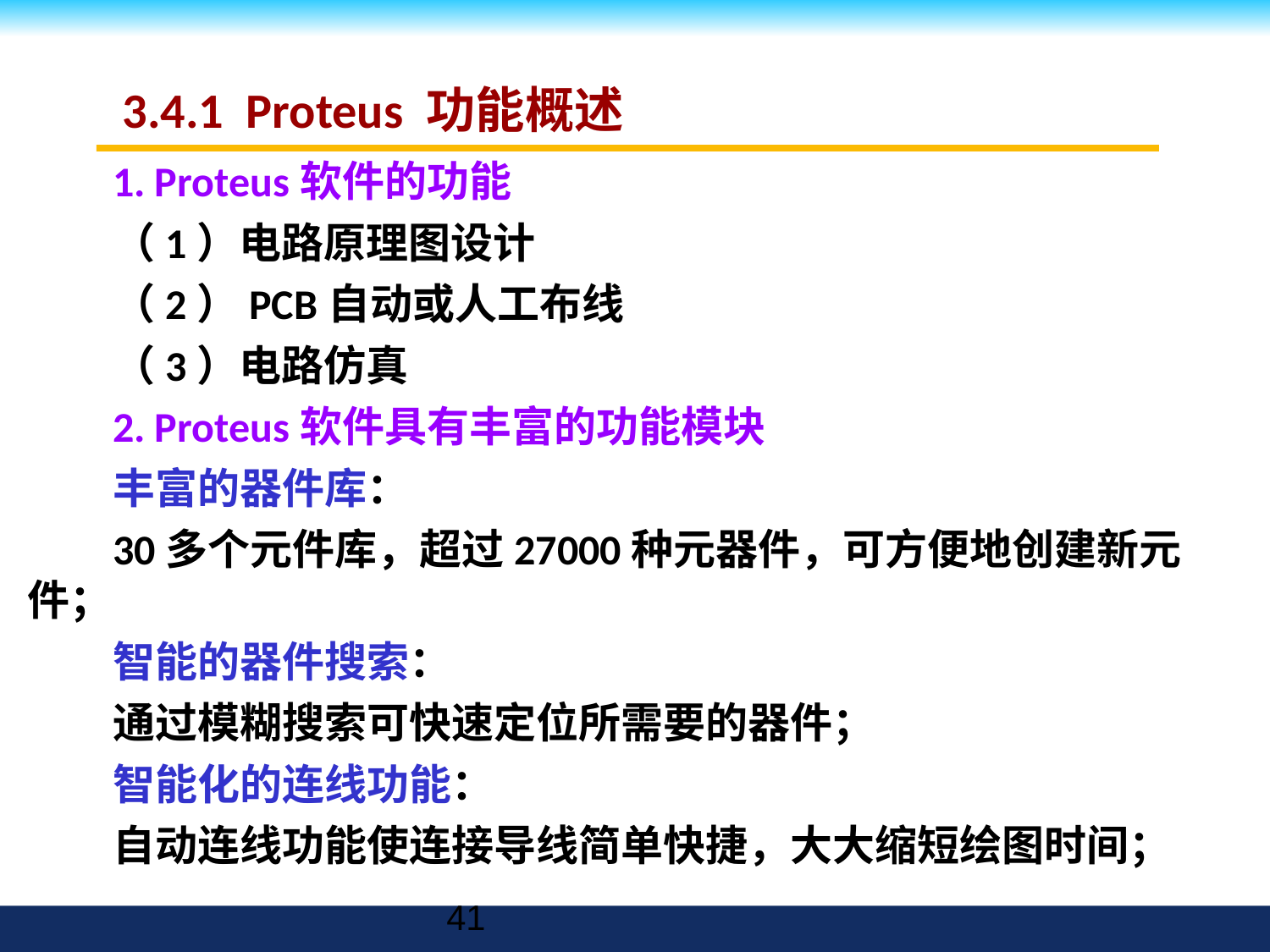

# 3.4.1  Proteus 功能概述
1. Proteus软件的功能
（1）电路原理图设计
（2）PCB自动或人工布线
（3）电路仿真
2. Proteus软件具有丰富的功能模块
丰富的器件库：
30多个元件库，超过27000种元器件，可方便地创建新元件；
智能的器件搜索：
通过模糊搜索可快速定位所需要的器件；
智能化的连线功能：
自动连线功能使连接导线简单快捷，大大缩短绘图时间；
41